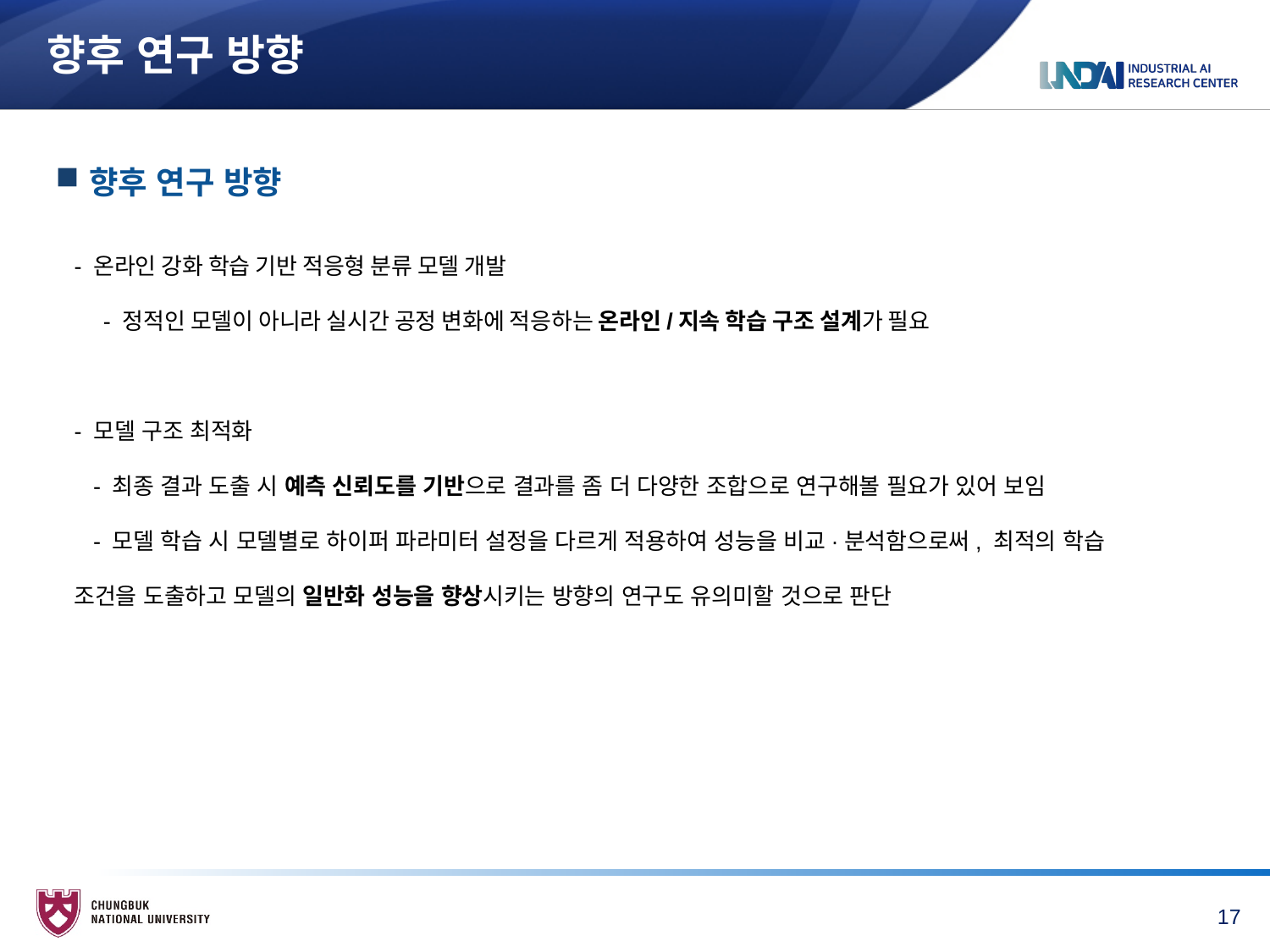

# 향후 연구 방향
향후 연구 방향
- 온라인 강화 학습 기반 적응형 분류 모델 개발
  - 정적인 모델이 아니라 실시간 공정 변화에 적응하는 온라인/지속 학습 구조 설계가 필요

- 모델 구조 최적화
   - 최종 결과 도출 시 예측 신뢰도를 기반으로 결과를 좀 더 다양한 조합으로 연구해볼 필요가 있어 보임
   - 모델 학습 시 모델별로 하이퍼 파라미터 설정을 다르게 적용하여 성능을 비교·분석함으로써, 최적의 학습 조건을 도출하고 모델의 일반화 성능을 향상시키는 방향의 연구도 유의미할 것으로 판단